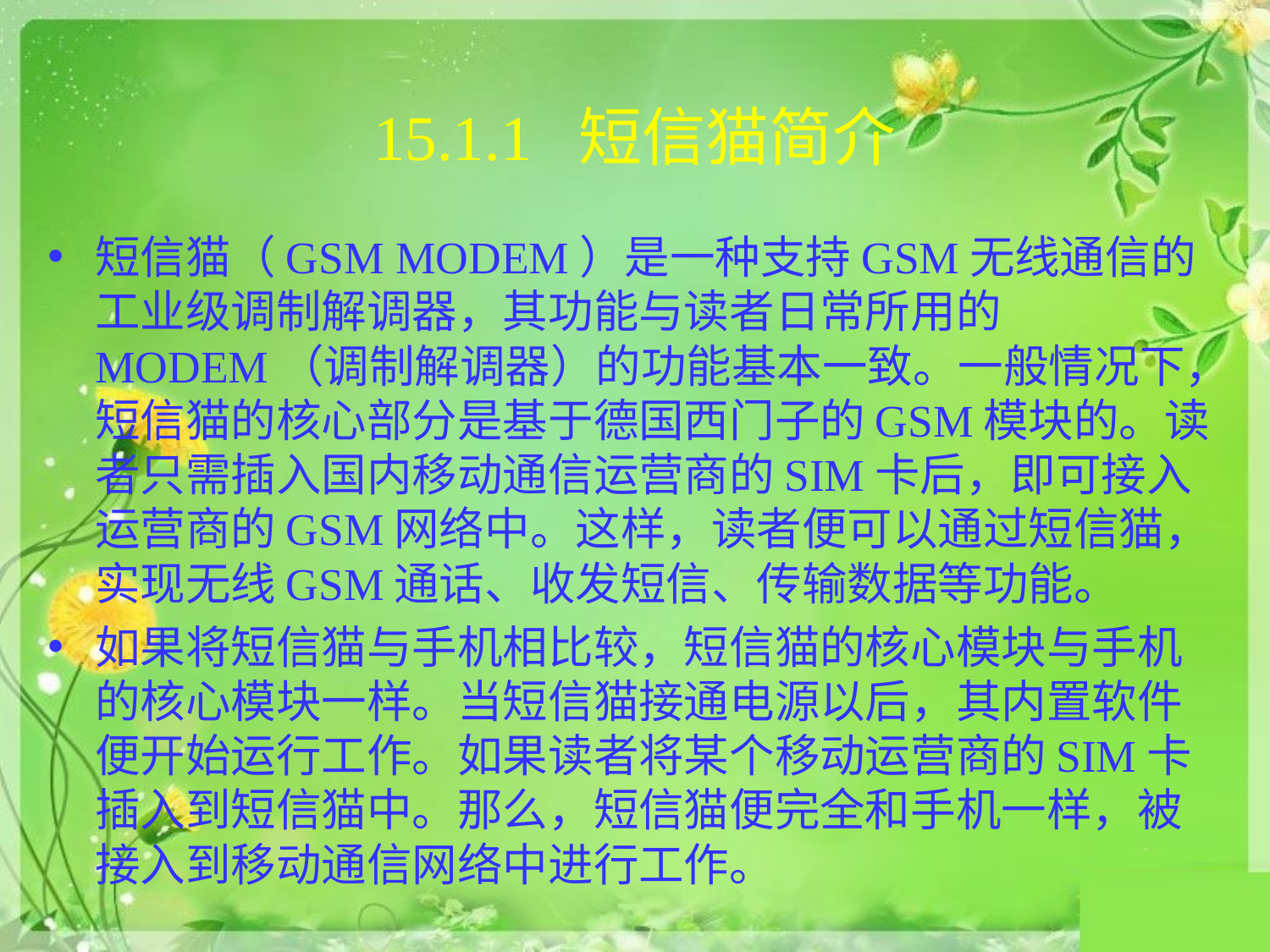

# 15.1.1  短信猫简介
短信猫（GSM MODEM）是一种支持GSM无线通信的工业级调制解调器，其功能与读者日常所用的MODEM（调制解调器）的功能基本一致。一般情况下，短信猫的核心部分是基于德国西门子的GSM模块的。读者只需插入国内移动通信运营商的SIM卡后，即可接入运营商的GSM网络中。这样，读者便可以通过短信猫，实现无线GSM通话、收发短信、传输数据等功能。
如果将短信猫与手机相比较，短信猫的核心模块与手机的核心模块一样。当短信猫接通电源以后，其内置软件便开始运行工作。如果读者将某个移动运营商的SIM卡插入到短信猫中。那么，短信猫便完全和手机一样，被接入到移动通信网络中进行工作。